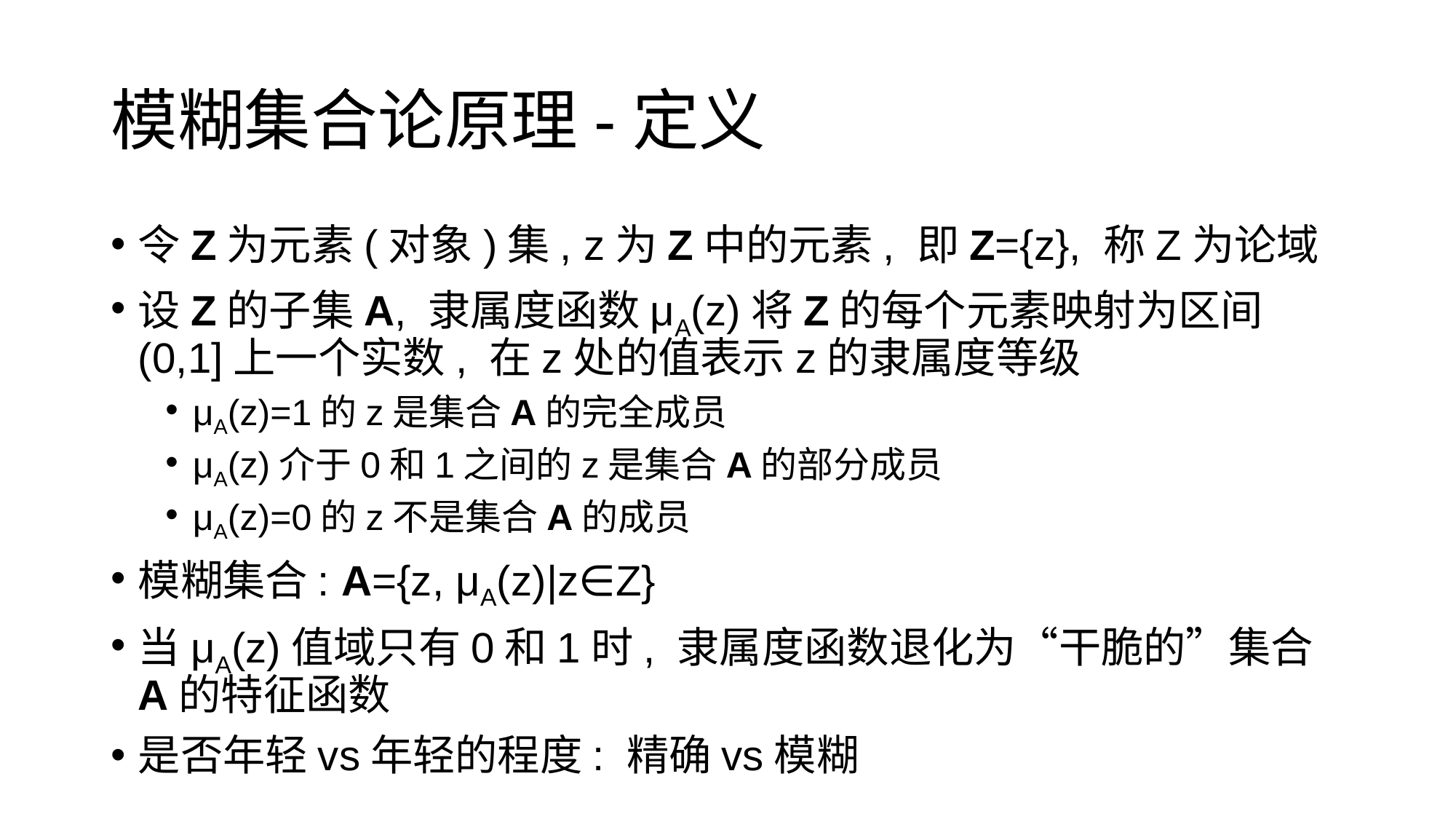

# 模糊集合论原理-定义
令Z为元素(对象)集, z为Z中的元素, 即Z={z}, 称Z为论域
设Z的子集A, 隶属度函数μA(z)将Z的每个元素映射为区间(0,1]上一个实数, 在z处的值表示z的隶属度等级
μA(z)=1的z是集合A的完全成员
μA(z)介于0和1之间的z是集合A的部分成员
μA(z)=0的z不是集合A的成员
模糊集合: A={z, μA(z)|z∈Z}
当μA(z)值域只有0和1时, 隶属度函数退化为“干脆的”集合A的特征函数
是否年轻vs年轻的程度: 精确vs模糊